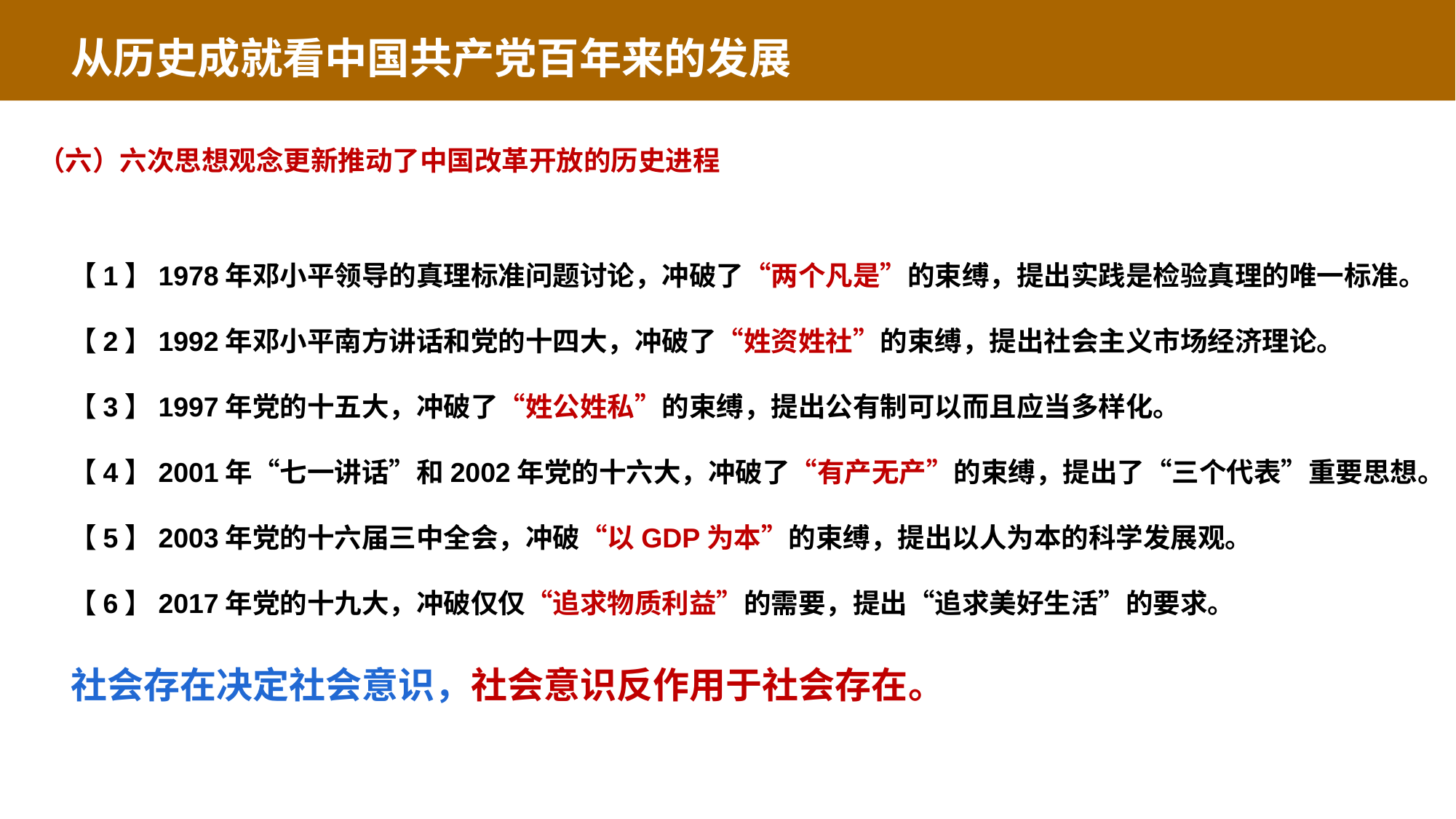

从历史成就看中国共产党百年来的发展
（六）六次思想观念更新推动了中国改革开放的历史进程

    【1】1978年邓小平领导的真理标准问题讨论，冲破了“两个凡是”的束缚，提出实践是检验真理的唯一标准。
    【2】1992年邓小平南方讲话和党的十四大，冲破了“姓资姓社”的束缚，提出社会主义市场经济理论。
    【3】1997年党的十五大，冲破了“姓公姓私”的束缚，提出公有制可以而且应当多样化。
    【4】2001年“七一讲话”和2002年党的十六大，冲破了“有产无产”的束缚，提出了“三个代表”重要思想。
    【5】2003年党的十六届三中全会，冲破“以GDP为本”的束缚，提出以人为本的科学发展观。
    【6】2017年党的十九大，冲破仅仅“追求物质利益”的需要，提出“追求美好生活”的要求。
   社会存在决定社会意识，社会意识反作用于社会存在。